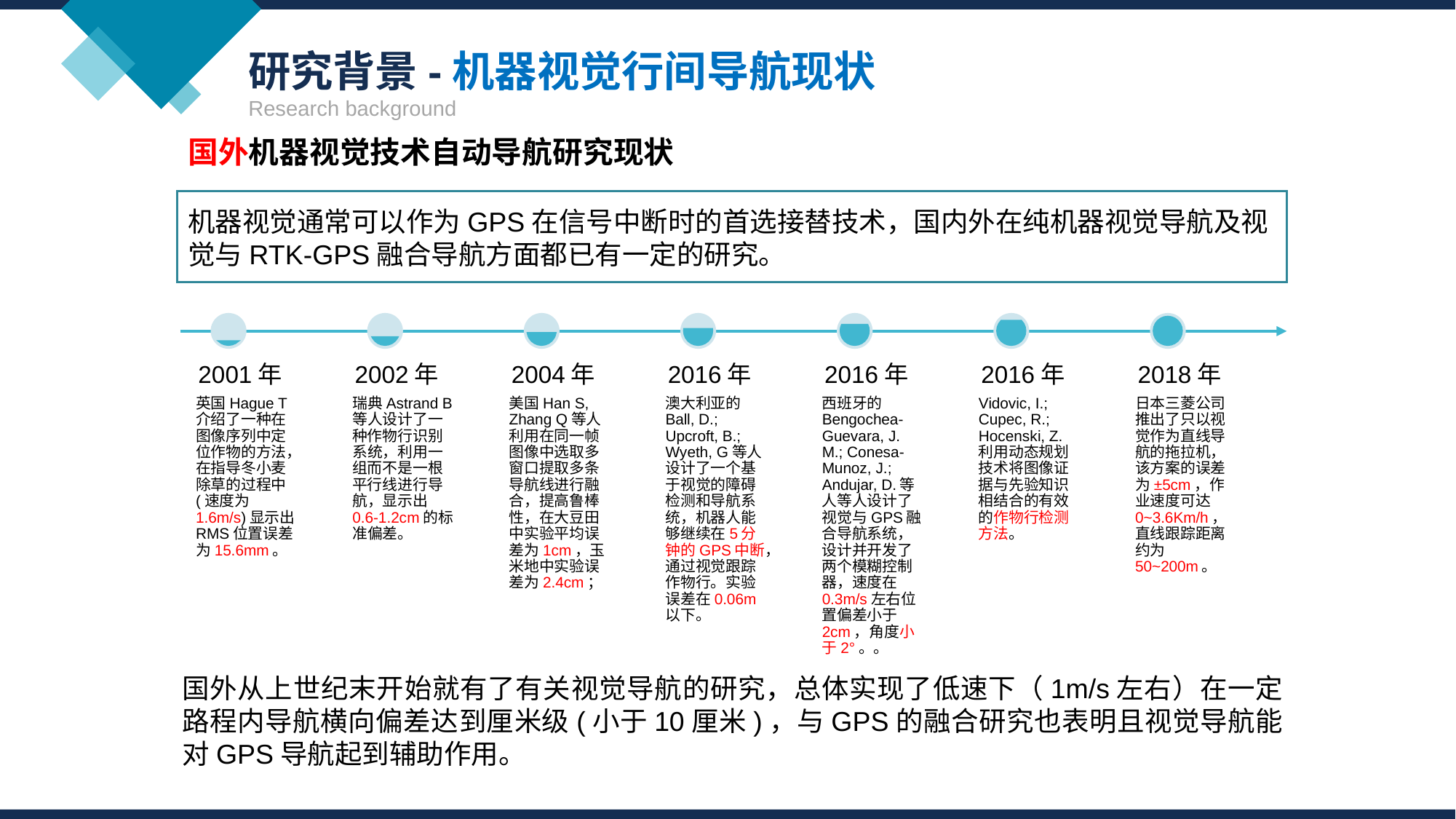

研究背景-机器视觉行间导航现状
Research background
国外机器视觉技术自动导航研究现状

机器视觉通常可以作为GPS在信号中断时的首选接替技术，国内外在纯机器视觉导航及视觉与RTK-GPS融合导航方面都已有一定的研究。

2001年
2002年
2004年
2016年
2016年
2016年
2018年
英国Hague T介绍了一种在图像序列中定位作物的方法，在指导冬小麦除草的过程中(速度为1.6m/s)显示出RMS位置误差为15.6mm。
瑞典Astrand B等人设计了一种作物行识别系统，利用一组而不是一根平行线进行导航，显示出0.6-1.2cm的标准偏差。
美国Han S, Zhang Q等人利用在同一帧图像中选取多窗口提取多条导航线进行融合，提高鲁棒性，在大豆田中实验平均误差为1cm，玉米地中实验误差为2.4cm；
澳大利亚的Ball, D.; Upcroft, B.; Wyeth, G等人设计了一个基于视觉的障碍检测和导航系统，机器人能够继续在5分钟的GPS中断，通过视觉跟踪作物行。实验误差在0.06m以下。
西班牙的Bengochea-Guevara, J. M.; Conesa-Munoz, J.; Andujar, D.等人等人设计了视觉与GPS融合导航系统，设计并开发了两个模糊控制器，速度在0.3m/s左右位置偏差小于2cm，角度小于2°。。
Vidovic, I.; Cupec, R.; Hocenski, Z. 利用动态规划技术将图像证据与先验知识相结合的有效的作物行检测方法。
日本三菱公司推出了只以视觉作为直线导航的拖拉机，该方案的误差为±5cm，作业速度可达0~3.6Km/h，直线跟踪距离约为50~200m。
国外从上世纪末开始就有了有关视觉导航的研究，总体实现了低速下（1m/s左右）在一定路程内导航横向偏差达到厘米级(小于10厘米)，与GPS的融合研究也表明且视觉导航能对GPS导航起到辅助作用。